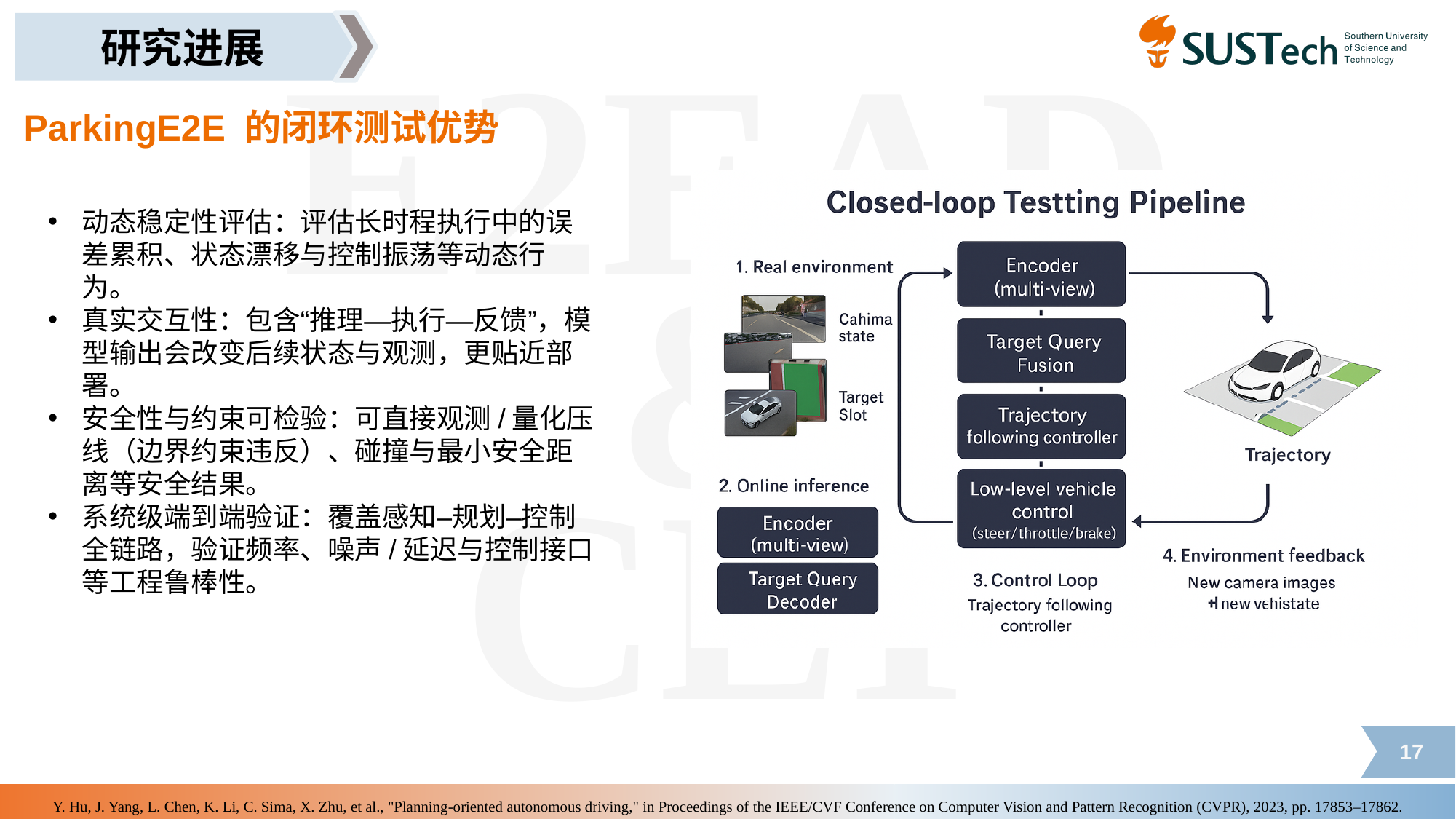

研究进展
ParkingE2E 的闭环测试优势

动态稳定性评估：评估长时程执行中的误差累积、状态漂移与控制振荡等动态行为。
真实交互性：包含“推理—执行—反馈”，模型输出会改变后续状态与观测，更贴近部署。
安全性与约束可检验：可直接观测/量化压线（边界约束违反）、碰撞与最小安全距离等安全结果。
系统级端到端验证：覆盖感知–规划–控制全链路，验证频率、噪声/延迟与控制接口等工程鲁棒性。
Y. Hu, J. Yang, L. Chen, K. Li, C. Sima, X. Zhu, et al., "Planning-oriented autonomous driving," in Proceedings of the IEEE/CVF Conference on Computer Vision and Pattern Recognition (CVPR), 2023, pp. 17853–17862.